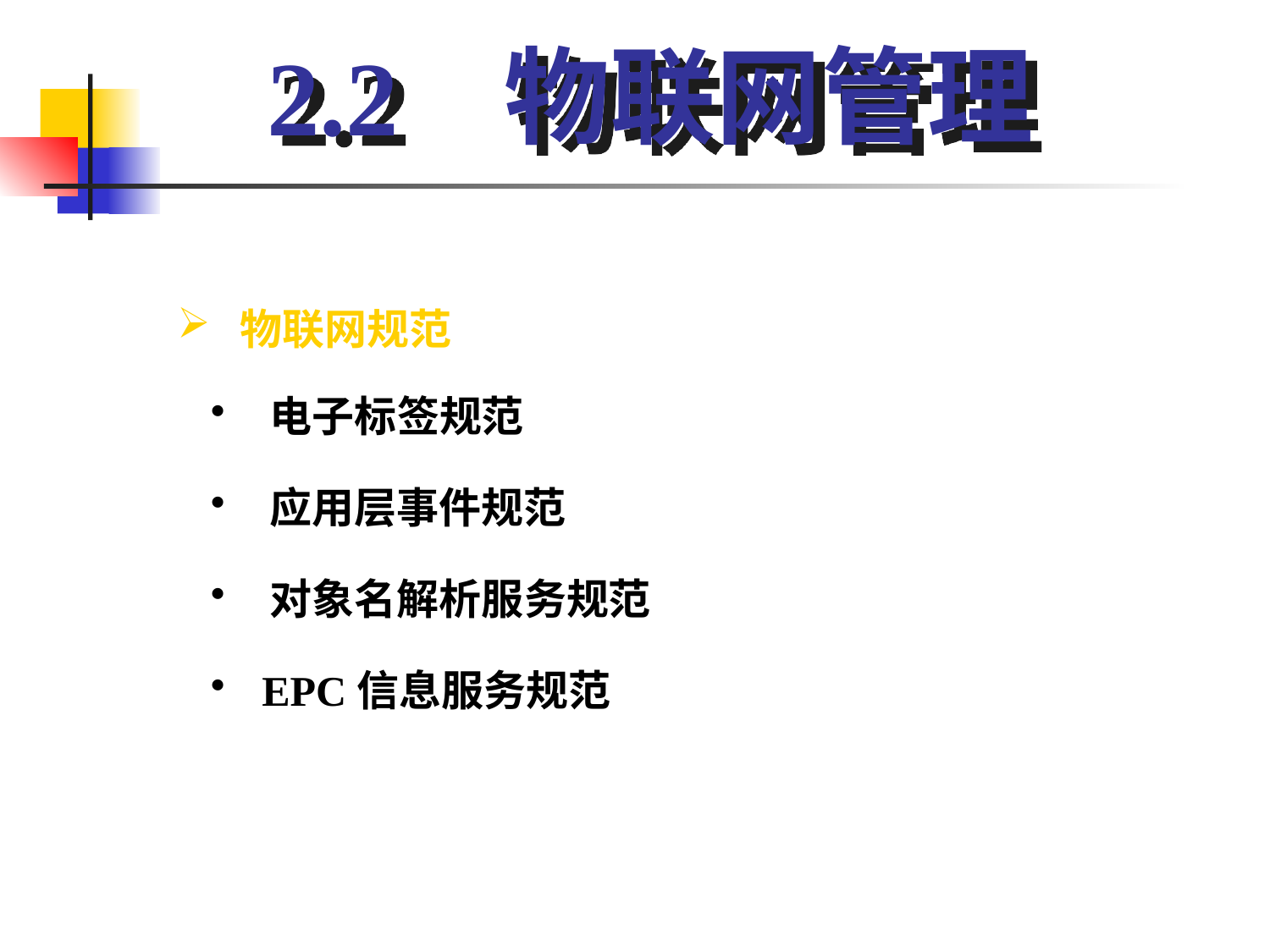

2.2   物联网管理
  物联网规范

  电子标签规范

  应用层事件规范

  对象名解析服务规范

  EPC信息服务规范